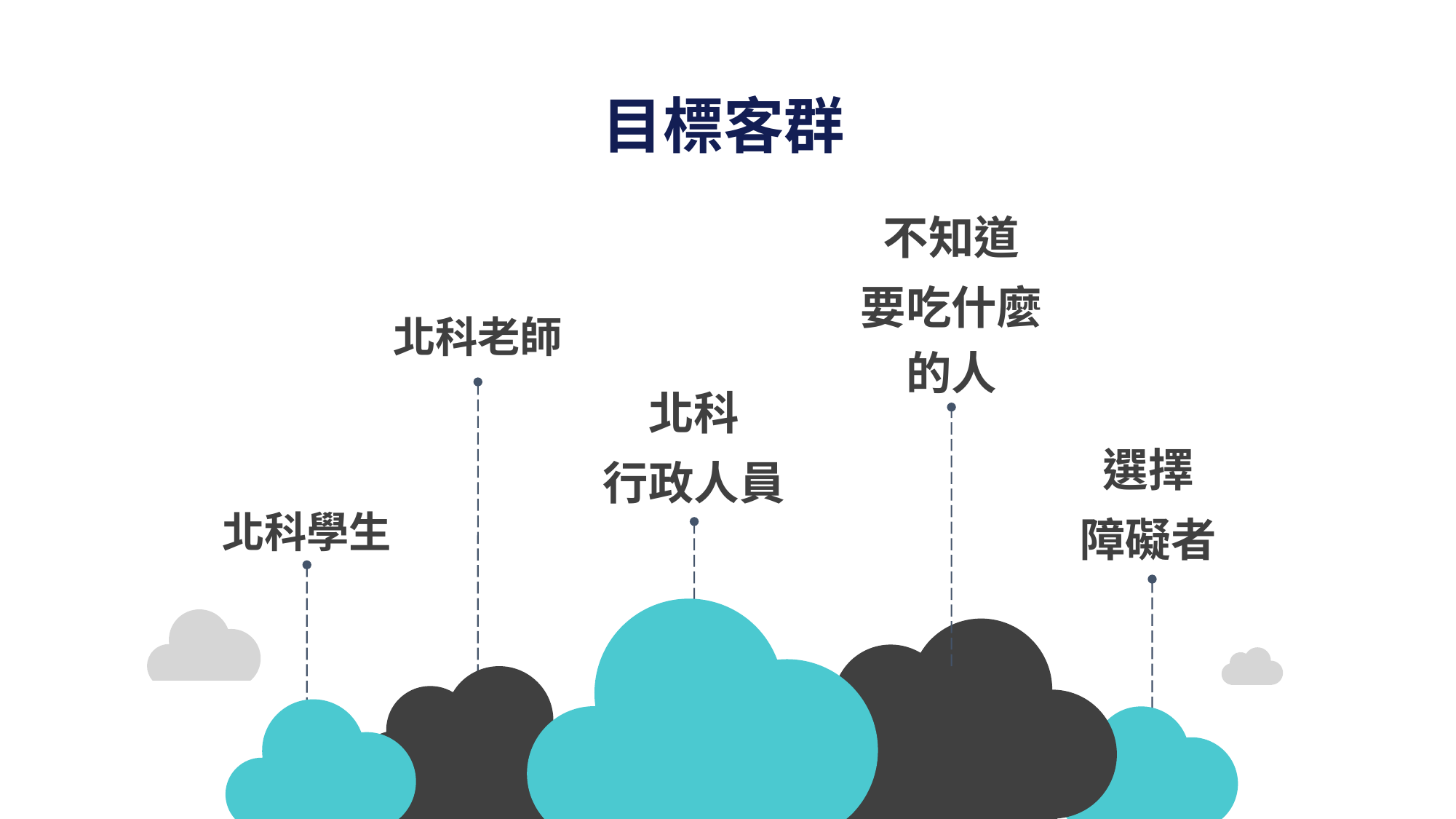

目標客群
不知道
要吃什麼的人
北科老師
北科
行政人員

選擇
障礙者
北科學生